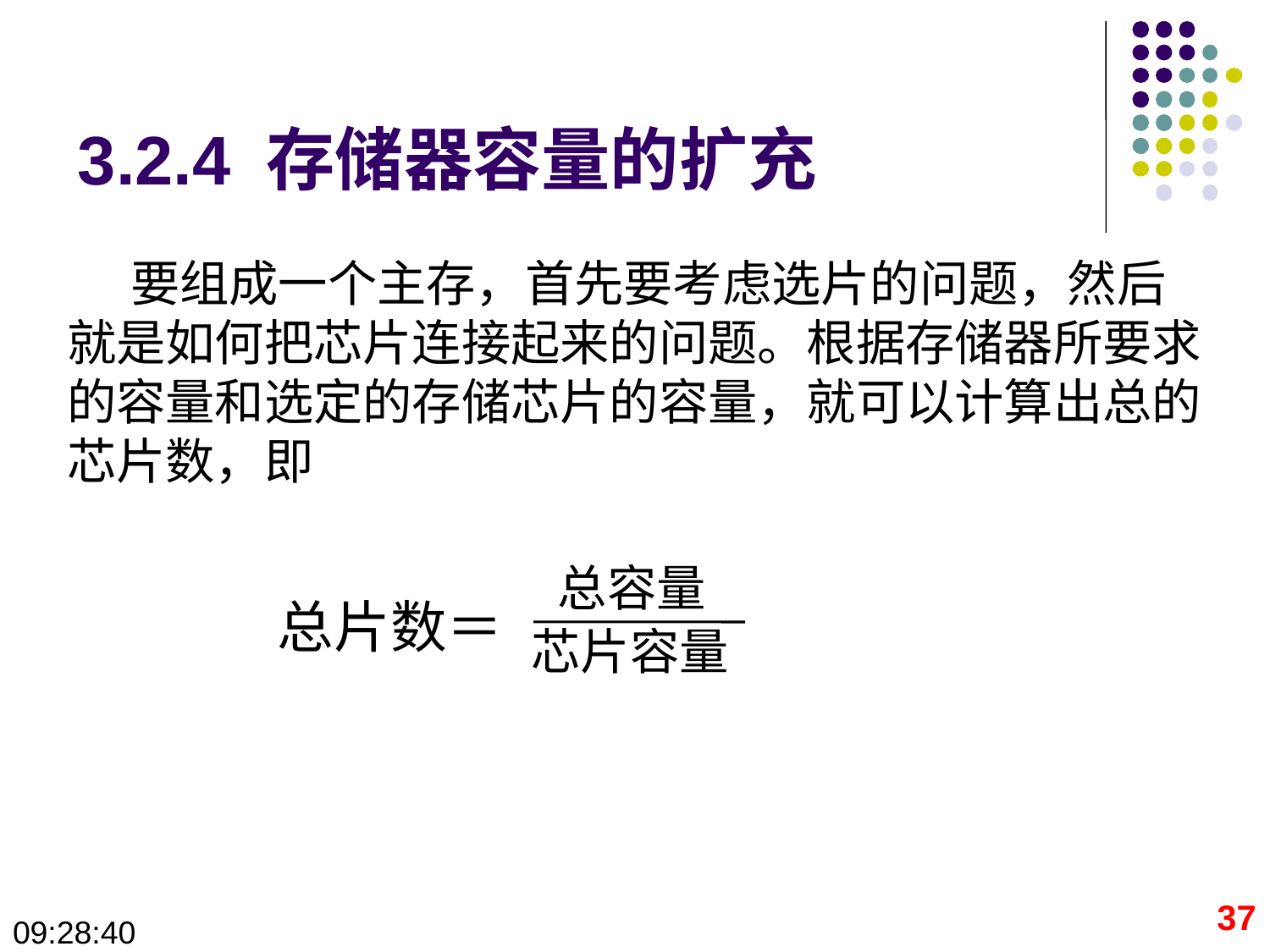

# 3.2.4 存储器容量的扩充
要组成一个主存，首先要考虑选片的问题，然后就是如何把芯片连接起来的问题。根据存储器所要求的容量和选定的存储芯片的容量，就可以计算出总的芯片数，即
总容量
总片数＝
芯片容量

37
09:28:40